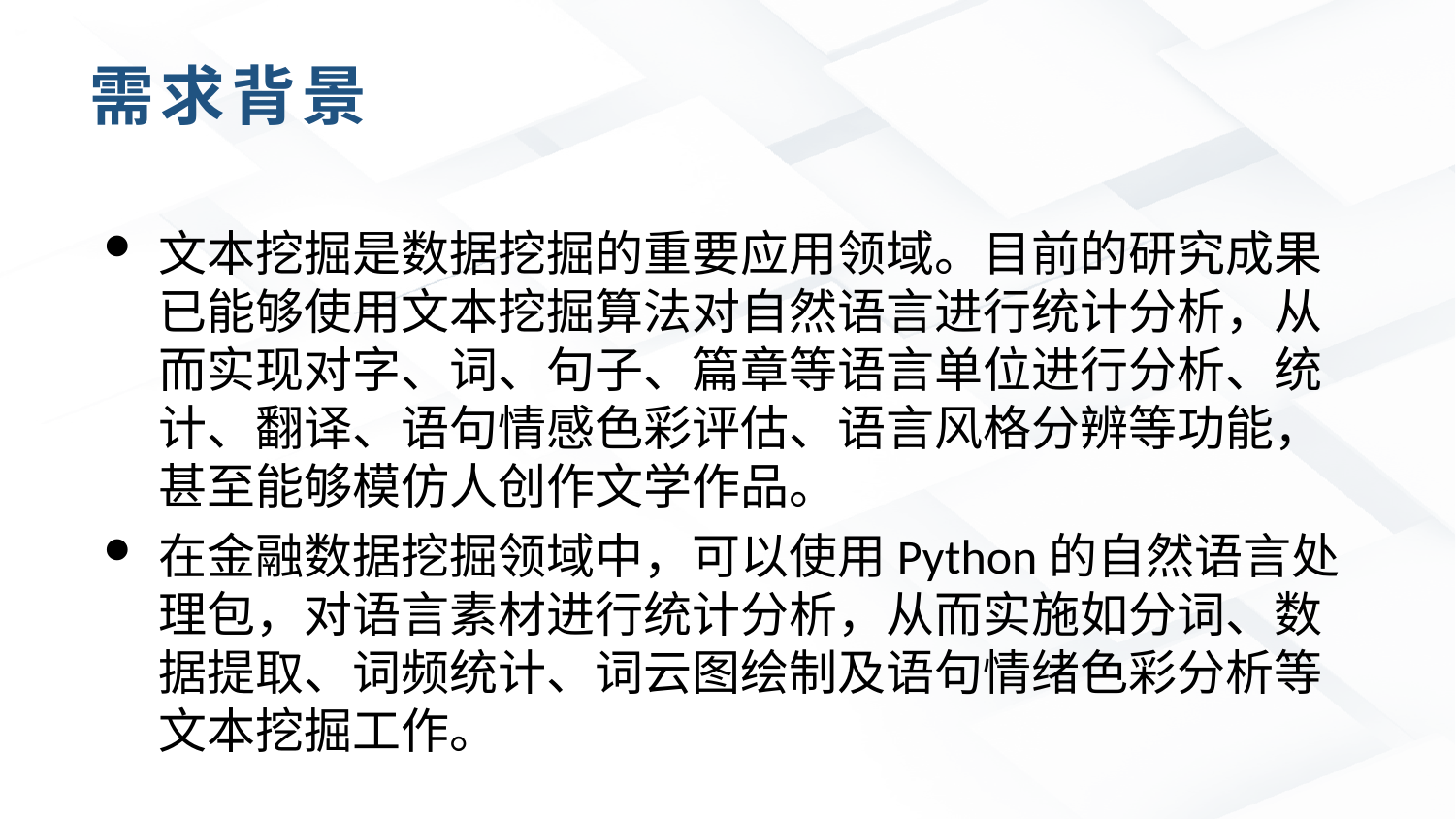

需求背景
文本挖掘是数据挖掘的重要应用领域。目前的研究成果已能够使用文本挖掘算法对自然语言进行统计分析，从而实现对字、词、句子、篇章等语言单位进行分析、统计、翻译、语句情感色彩评估、语言风格分辨等功能，甚至能够模仿人创作文学作品。
在金融数据挖掘领域中，可以使用Python的自然语言处理包，对语言素材进行统计分析，从而实施如分词、数据提取、词频统计、词云图绘制及语句情绪色彩分析等文本挖掘工作。